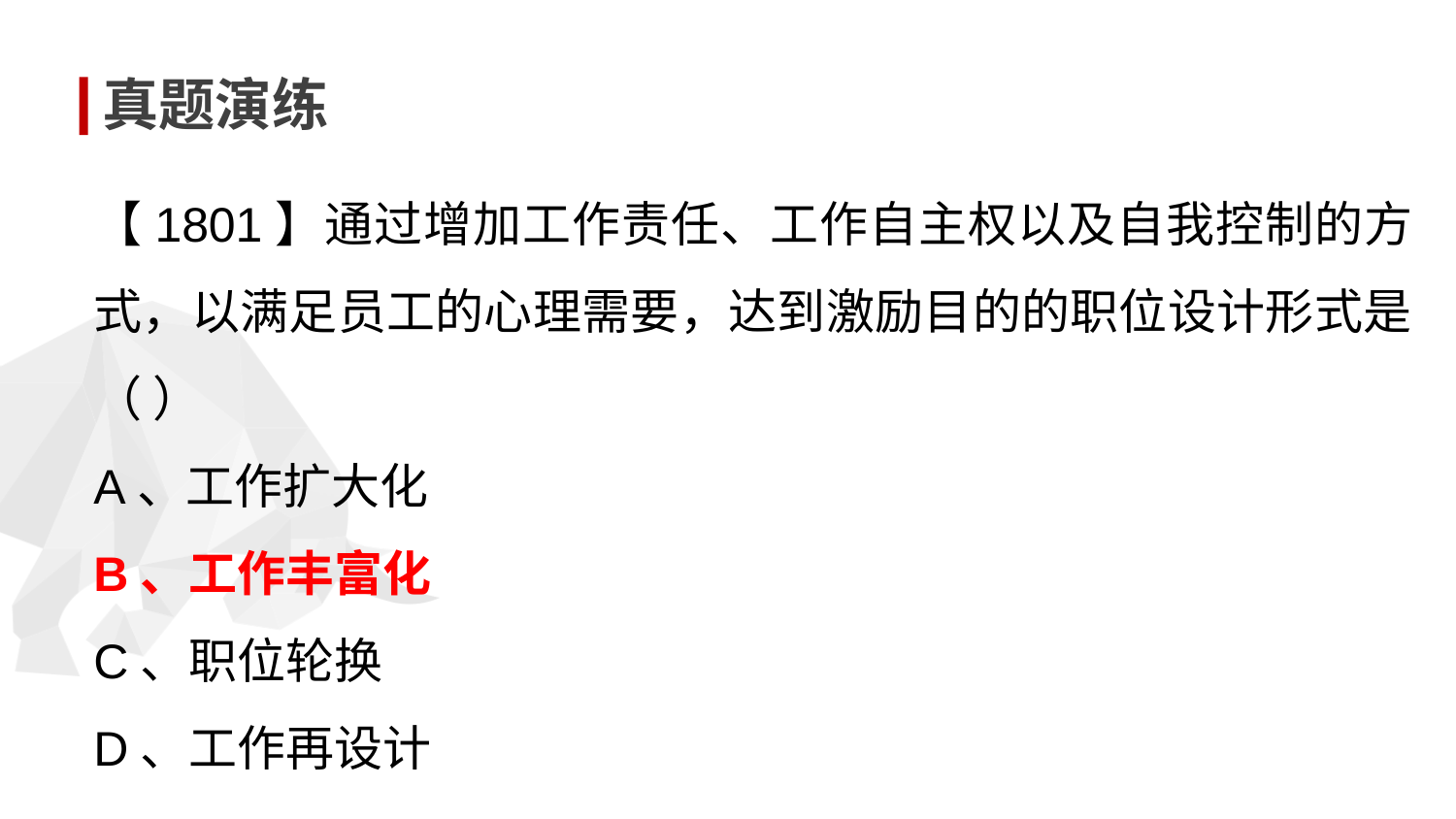

真题演练
【1801】通过增加工作责任、工作自主权以及自我控制的方式，以满足员工的心理需要，达到激励目的的职位设计形式是（ ）
A、工作扩大化
B、工作丰富化
C、职位轮换
D、工作再设计